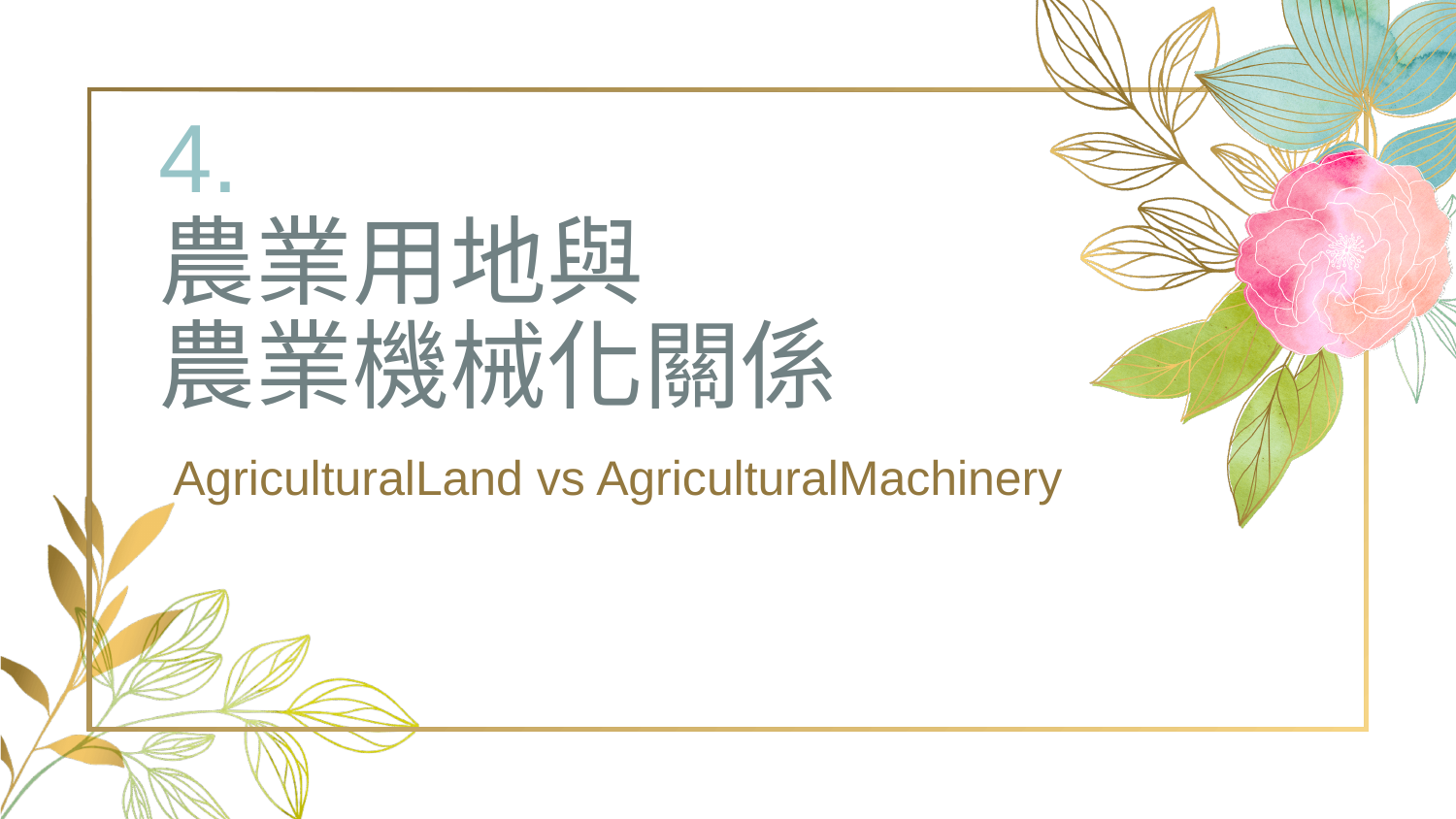

# 4.
農業用地與
農業機械化關係
AgriculturalLand vs AgriculturalMachinery